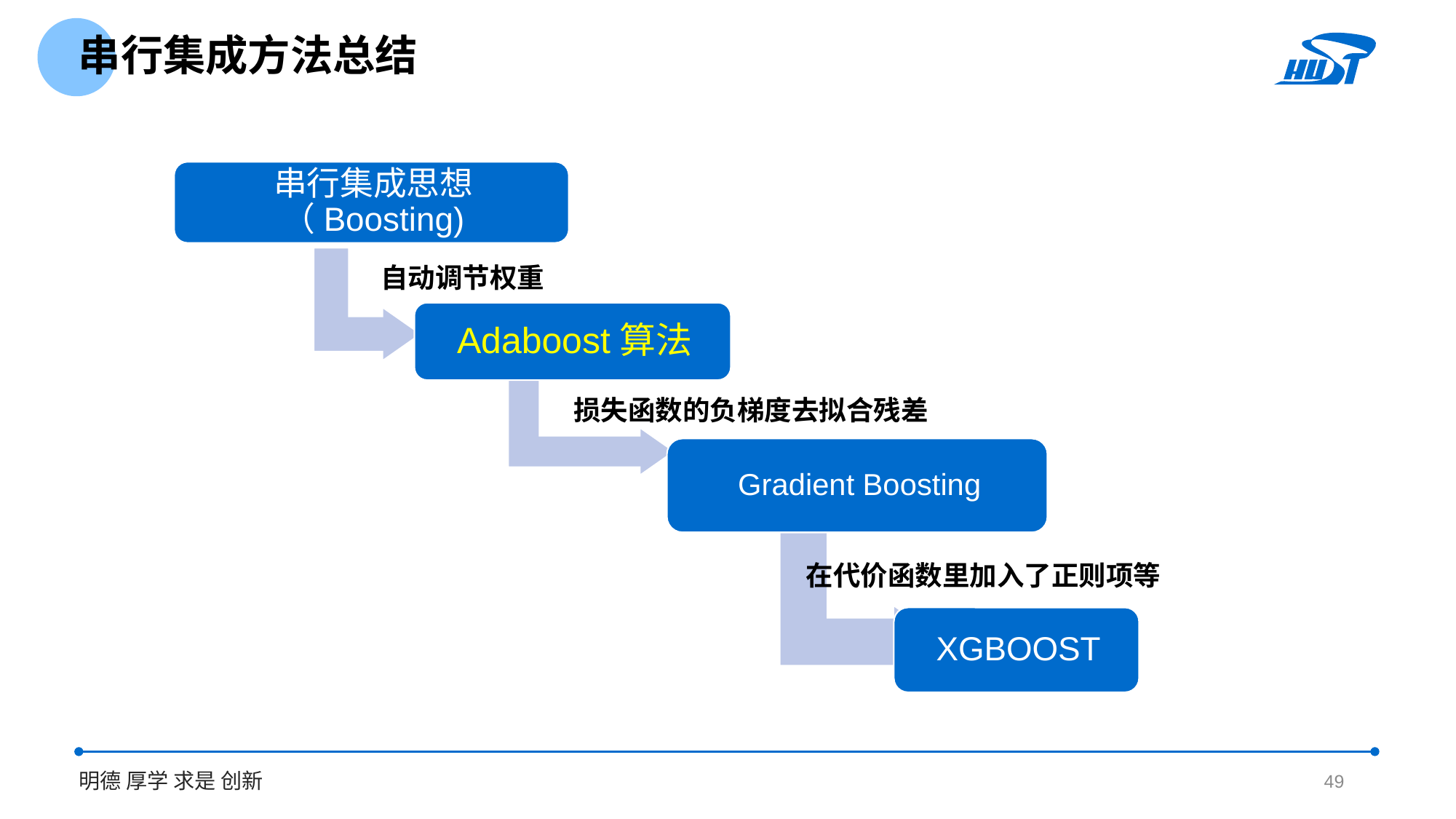

串行集成方法总结
串行集成思想（Boosting)
Adaboost算法
Gradient Boosting
XGBOOST
自动调节权重
损失函数的负梯度去拟合残差
在代价函数里加入了正则项等
49